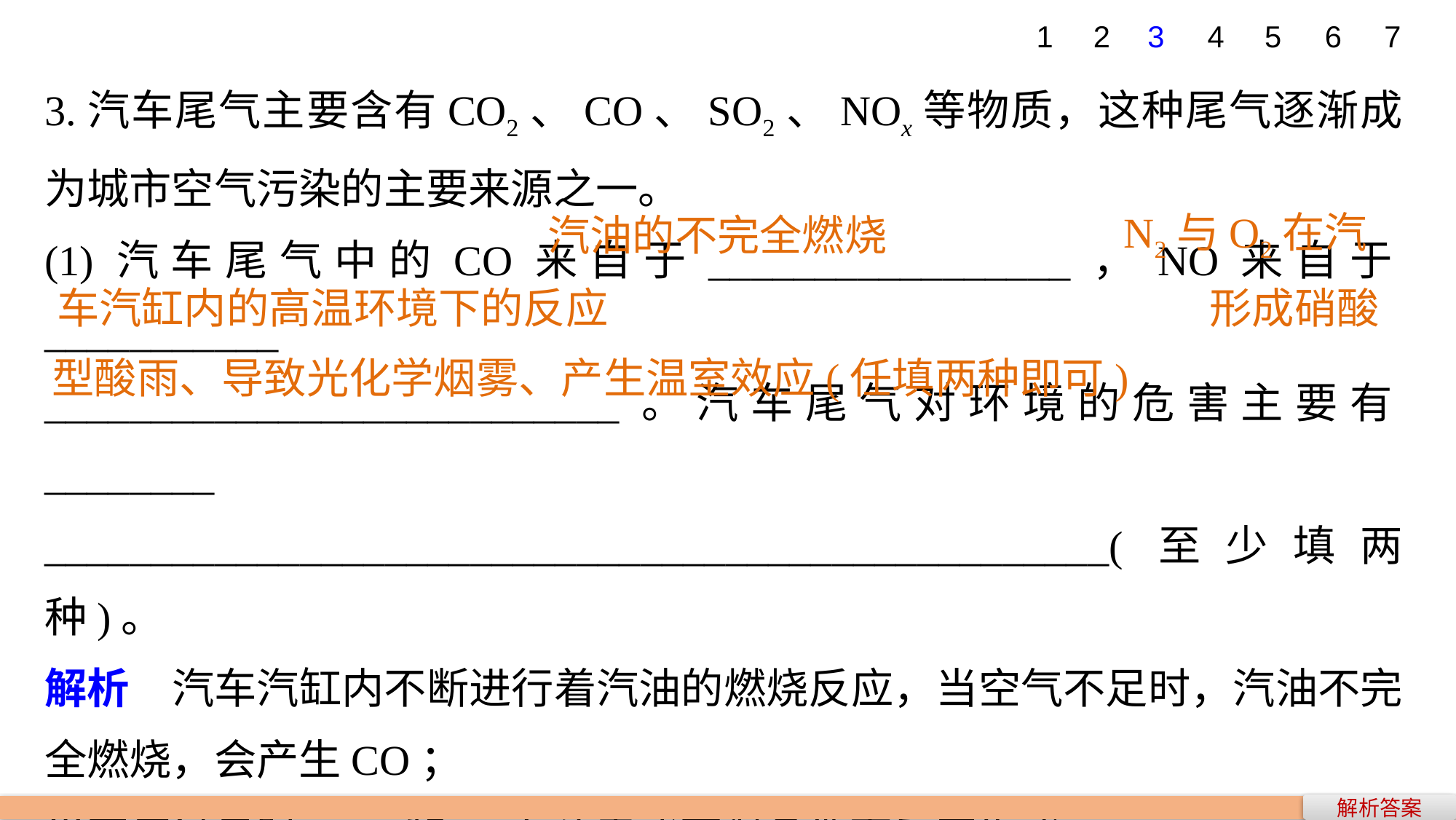

7
1
2
3
4
5
6
3.汽车尾气主要含有CO2、CO、SO2、NOx等物质，这种尾气逐渐成为城市空气污染的主要来源之一。
(1)汽车尾气中的CO来自于_________________，NO来自于___________
___________________________。汽车尾气对环境的危害主要有________
__________________________________________________(至少填两种)。
解析　汽车汽缸内不断进行着汽油的燃烧反应，当空气不足时，汽油不完全燃烧，会产生CO；
当空气过量时，N2和O2在放电或高温条件下反应生成NO。
汽车尾气对环境的危害很大，可以形成硝酸型酸雨，导致光化学烟雾，产生温室效应。
N2与O2在汽
汽油的不完全燃烧
车汽缸内的高温环境下的反应
形成硝酸
型酸雨、导致光化学烟雾、产生温室效应(任填两种即可)
解析答案